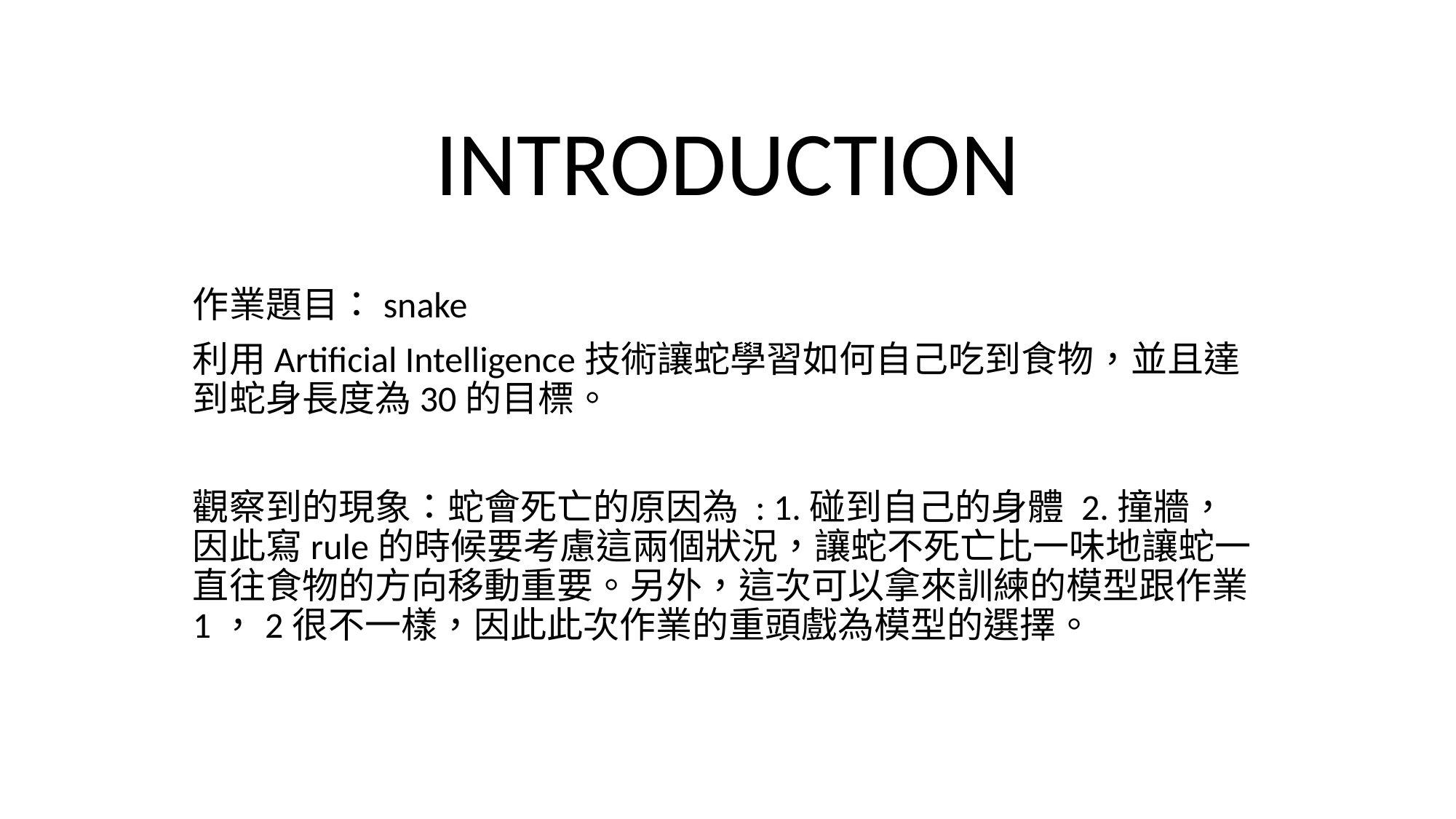

# INTRODUCTION
作業題目：snake
利用Artificial Intelligence技術讓蛇學習如何自己吃到食物，並且達到蛇身長度為30的目標。

觀察到的現象：蛇會死亡的原因為 : 1.碰到自己的身體 2.撞牆，因此寫rule的時候要考慮這兩個狀況，讓蛇不死亡比一味地讓蛇一直往食物的方向移動重要。另外，這次可以拿來訓練的模型跟作業1，2很不一樣，因此此次作業的重頭戲為模型的選擇。